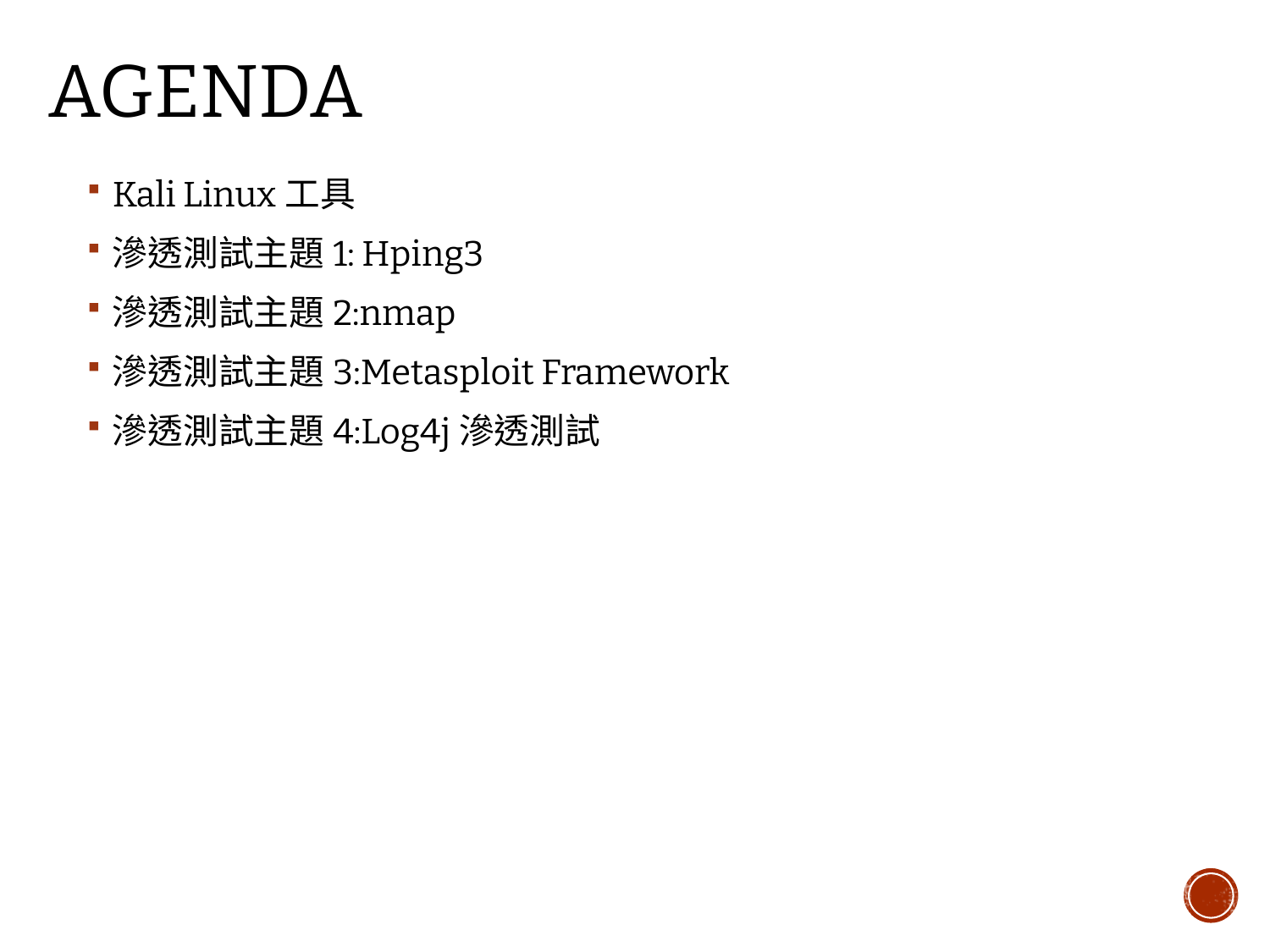

# Agenda
Kali Linux工具
滲透測試主題1: Hping3
滲透測試主題2:nmap
滲透測試主題3:Metasploit Framework
滲透測試主題4:Log4j滲透測試